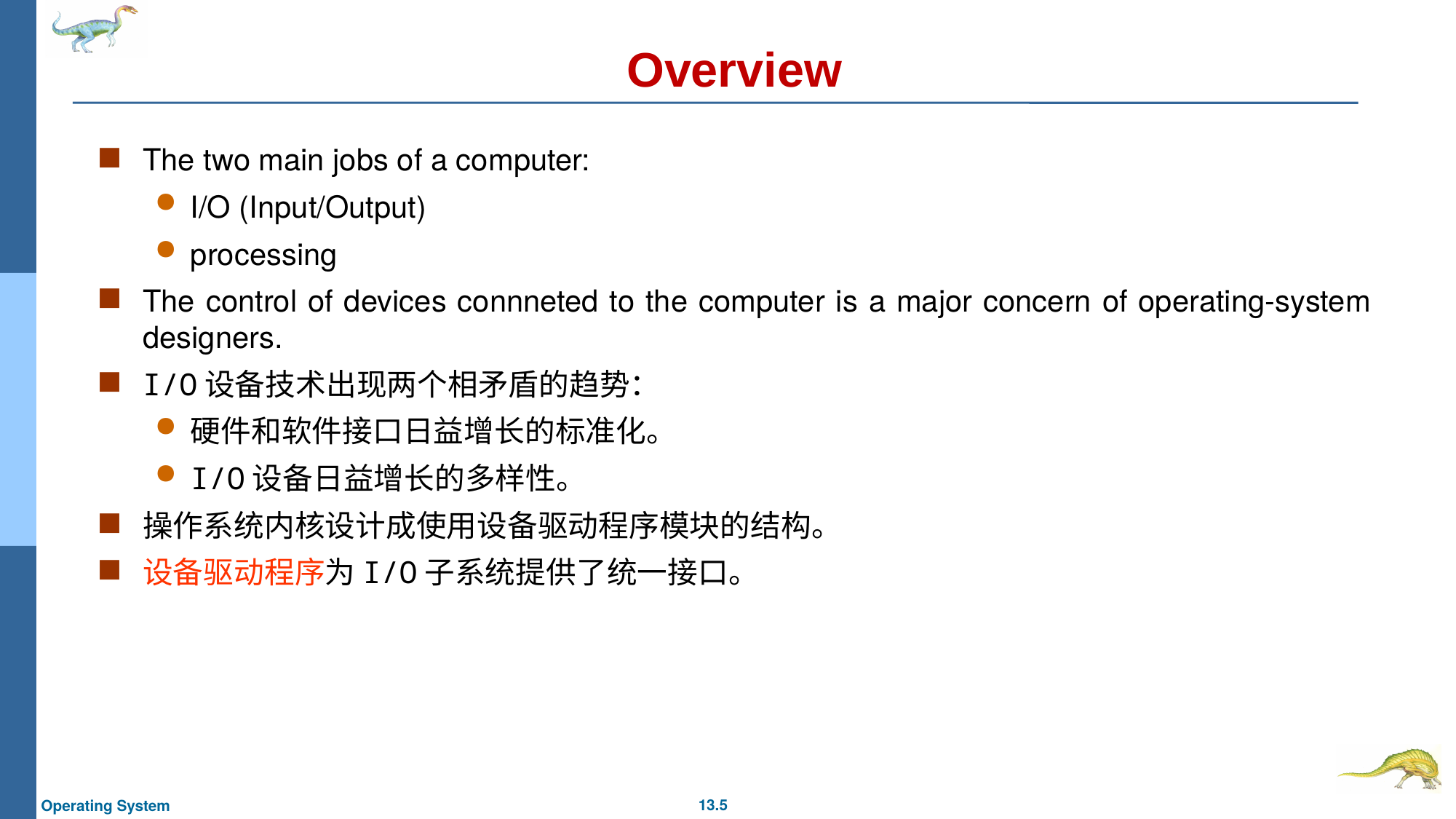

# Overview
The two main jobs of a computer:
I/O (Input/Output)
processing
The control of devices connneted to the computer is a major concern of operating-system designers.
I/O设备技术出现两个相矛盾的趋势：
硬件和软件接口日益增长的标准化。
I/O设备日益增长的多样性。
操作系统内核设计成使用设备驱动程序模块的结构。
设备驱动程序为I/O子系统提供了统一接口。